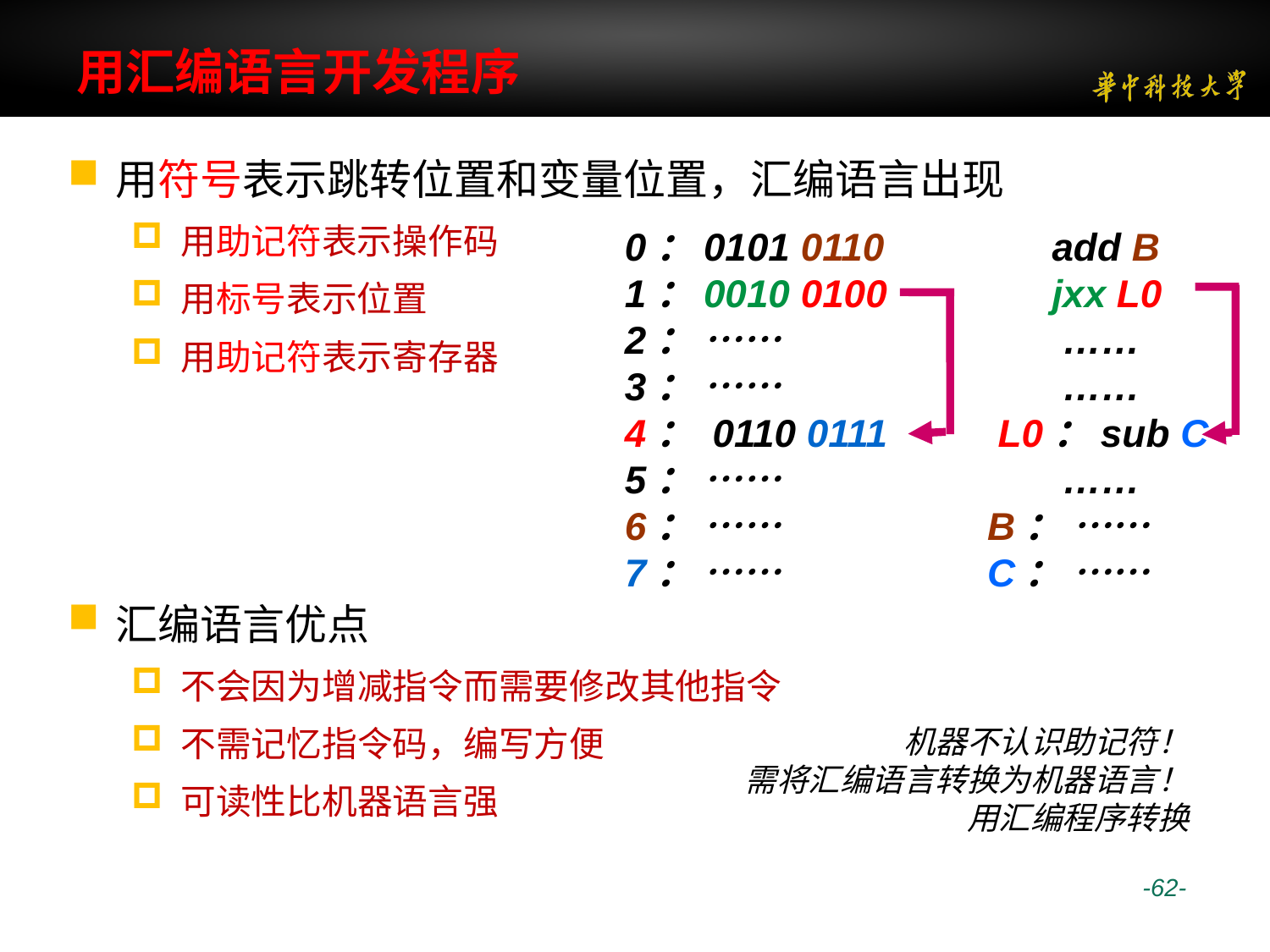

# 用汇编语言开发程序
用符号表示跳转位置和变量位置，汇编语言出现
用助记符表示操作码
用标号表示位置
用助记符表示寄存器

汇编语言优点
不会因为增减指令而需要修改其他指令
不需记忆指令码，编写方便
可读性比机器语言强

0：0101 0110
1：0010 0100
2： ……
3： ……
4： 0110 0111 5： ……
6： ……
7： ……

      add B
      jxx L0
       ……
       ……
 L0：sub C
       ……
B： ……
C： ……

机器不认识助记符！
需将汇编语言转换为机器语言！
用汇编程序转换
 -62-